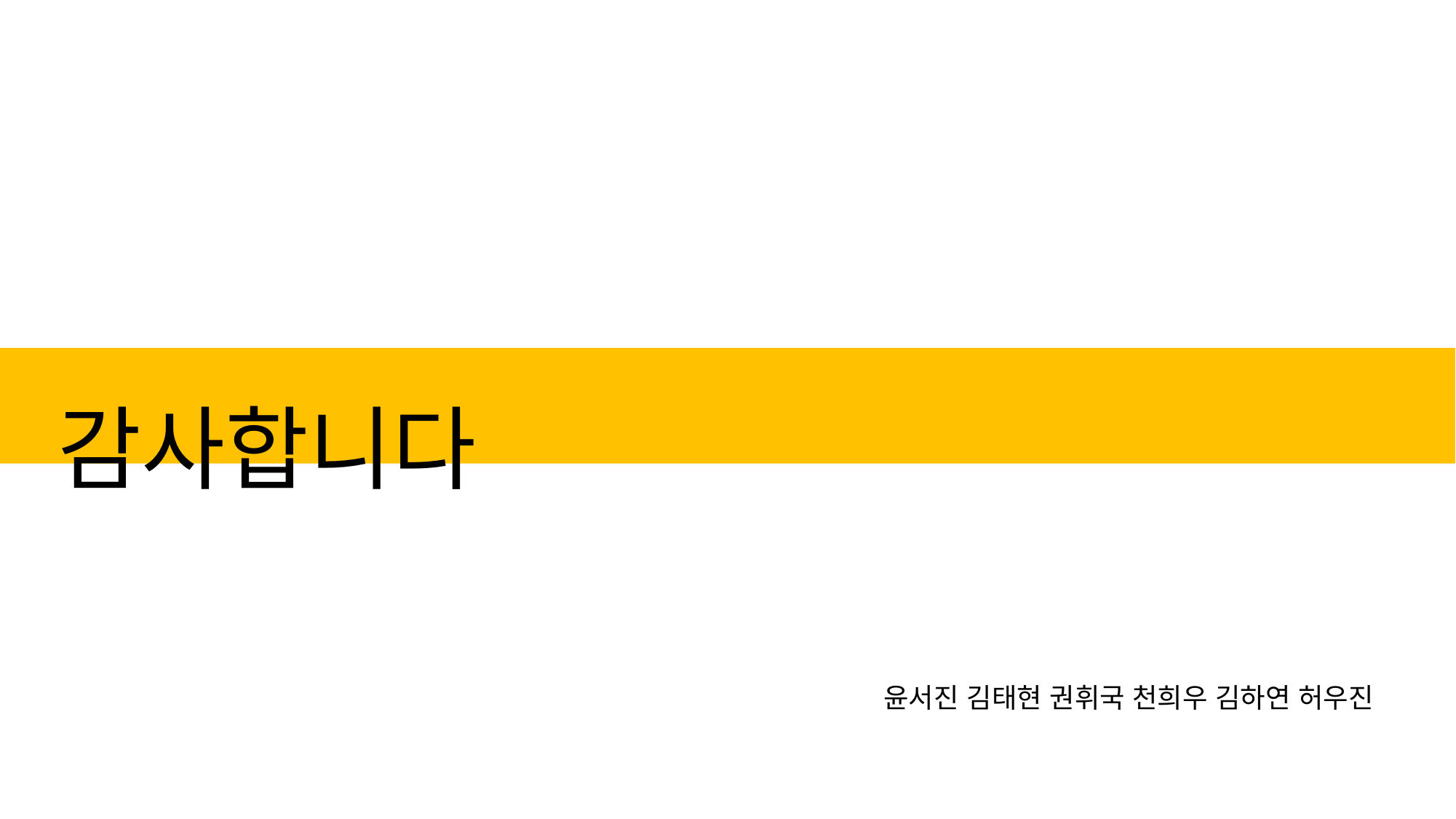

감사합니다
윤서진 김태현 권휘국 천희우 김하연 허우진